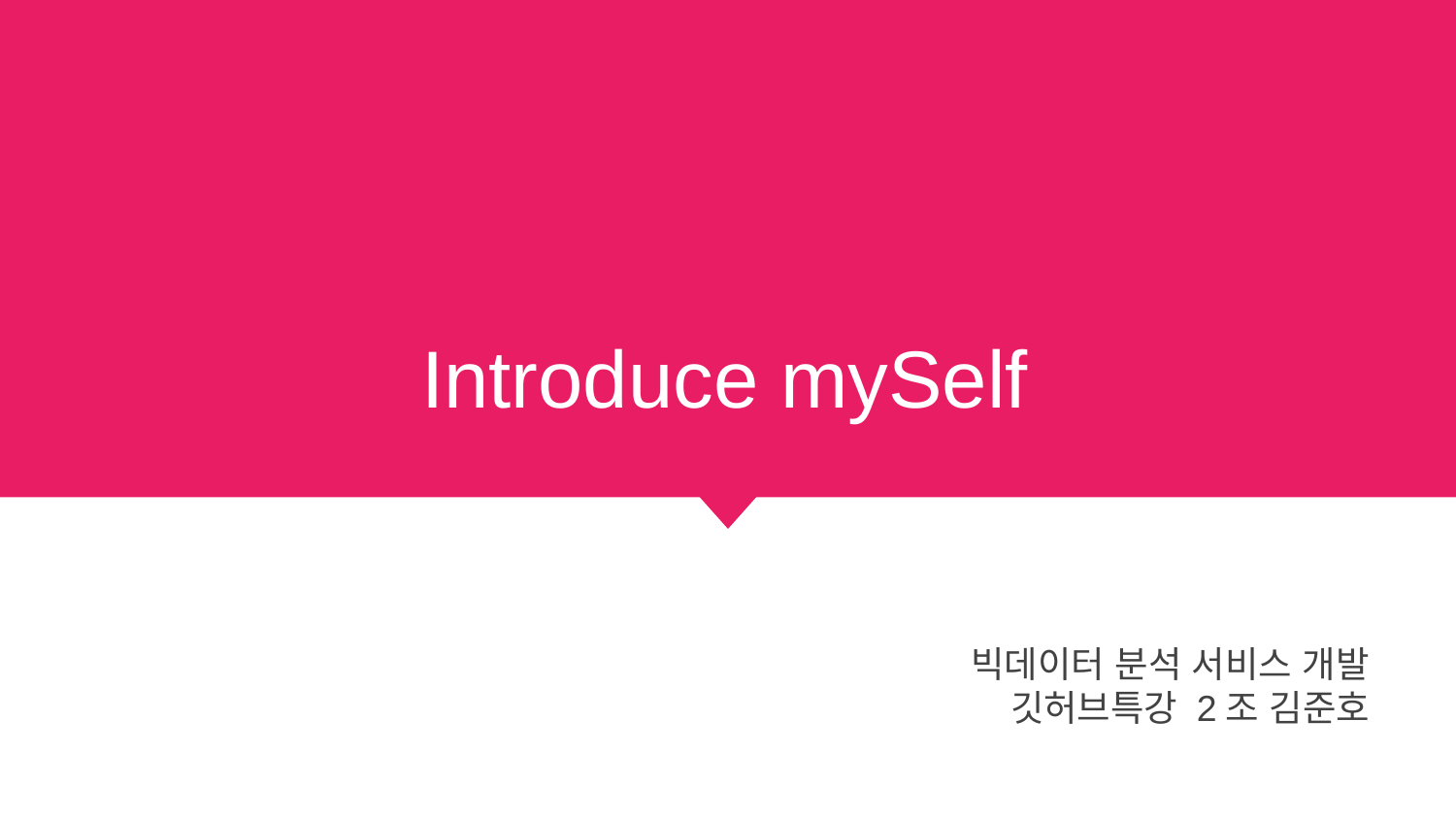

# Introduce mySelf
빅데이터 분석 서비스 개발
깃허브특강 2조 김준호